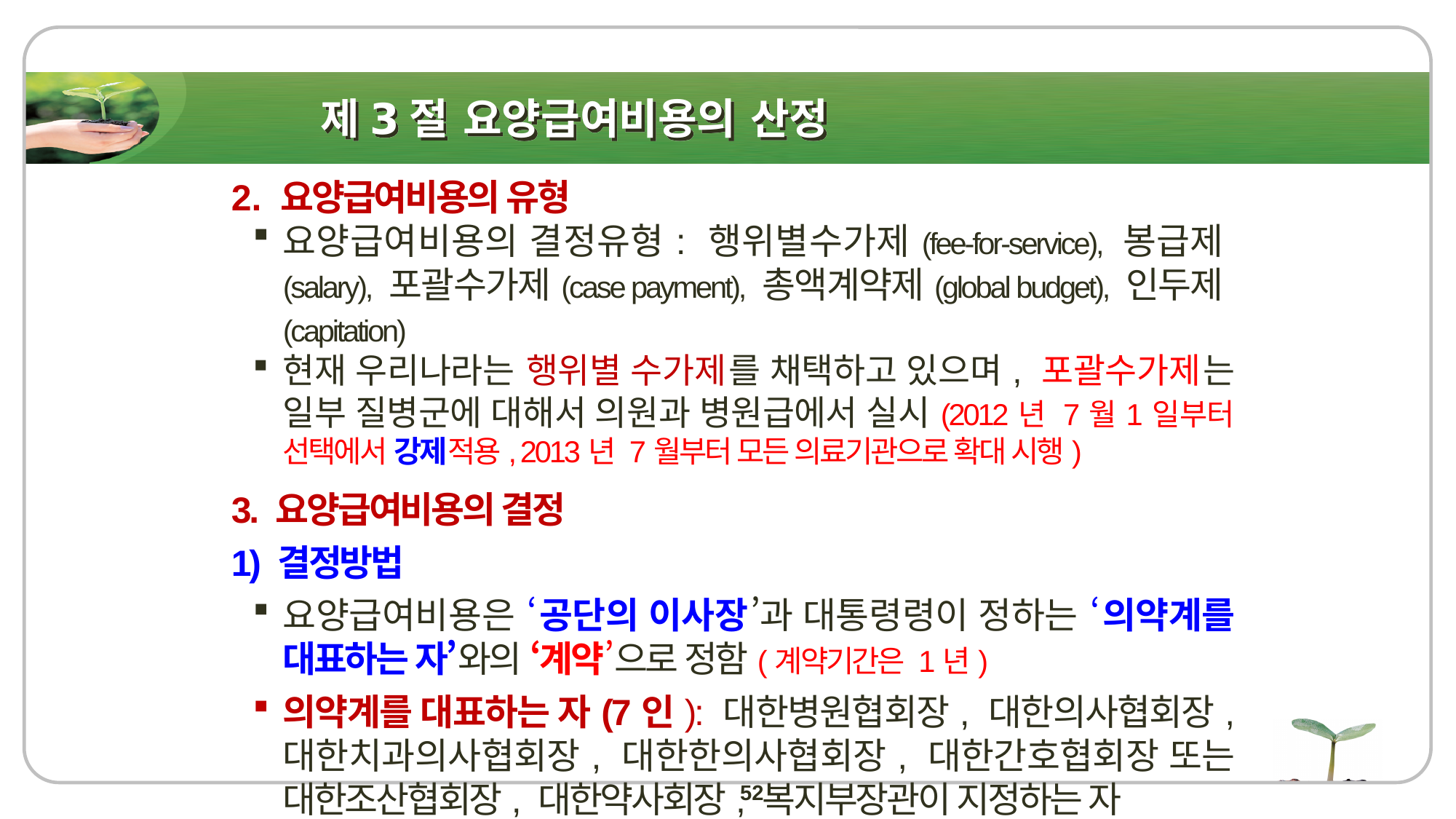

# 제3절 요양급여비용의 산정
2. 요양급여비용의 유형
요양급여비용의 결정유형: 행위별수가제(fee-for-service), 봉급제(salary), 포괄수가제(case payment), 총액계약제(global budget), 인두제(capitation)
현재 우리나라는 행위별 수가제를 채택하고 있으며, 포괄수가제는 일부 질병군에 대해서 의원과 병원급에서 실시(2012년 7월1일부터 선택에서 강제적용, 2013년 7월부터 모든 의료기관으로 확대 시행)
3. 요양급여비용의 결정
1) 결정방법
요양급여비용은 ‘공단의 이사장’과 대통령령이 정하는 ‘의약계를 대표하는 자’와의 ‘계약’으로 정함(계약기간은 1년)
의약계를 대표하는 자(7인): 대한병원협회장, 대한의사협회장, 대한치과의사협회장, 대한한의사협회장, 대한간호협회장 또는 대한조산협회장, 대한약사회장, 복지부장관이 지정하는 자
52